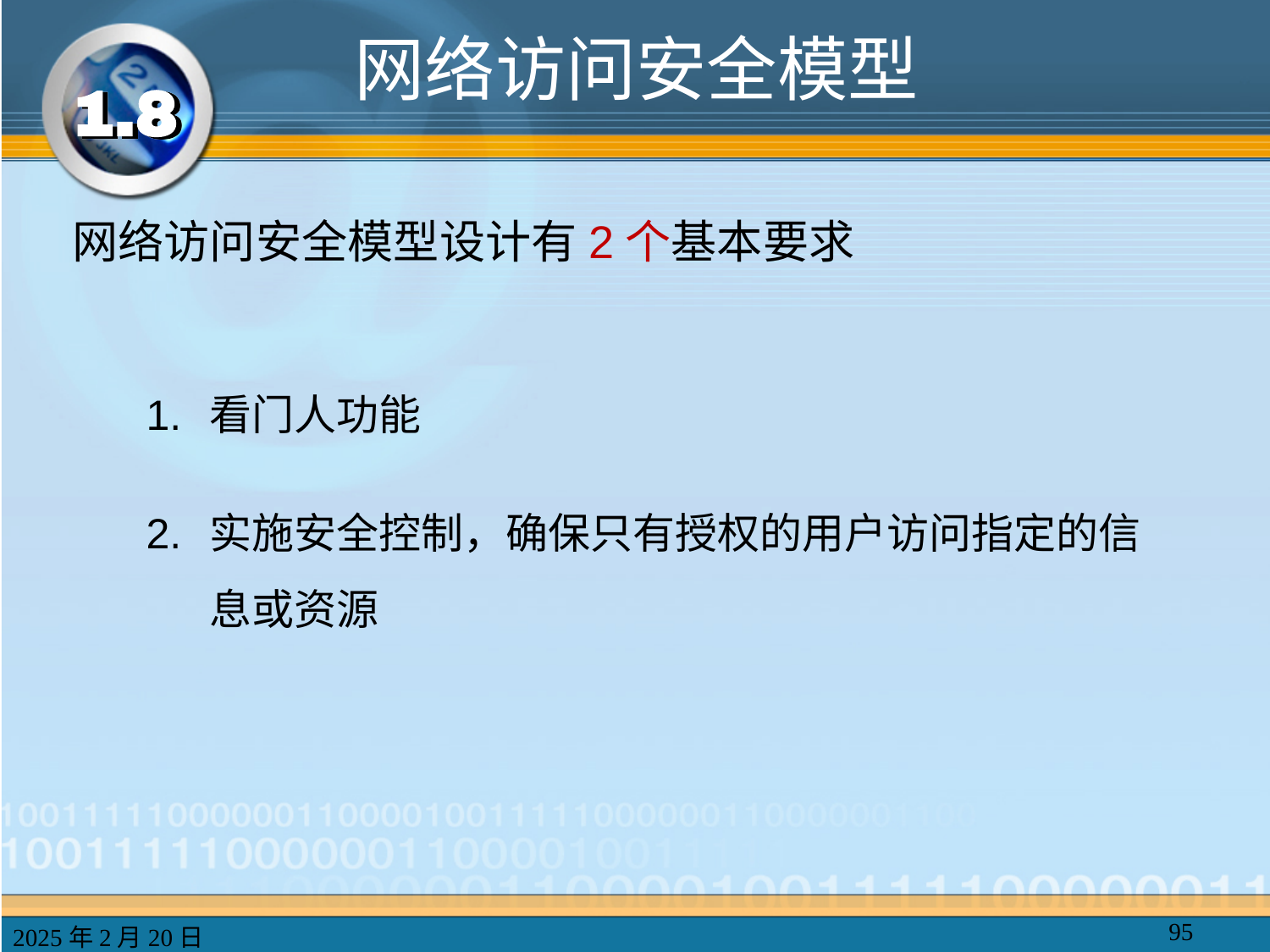

# 网络访问安全模型
1.8
网络访问安全模型设计有2个基本要求
看门人功能
实施安全控制，确保只有授权的用户访问指定的信息或资源
95
2025年2月20日